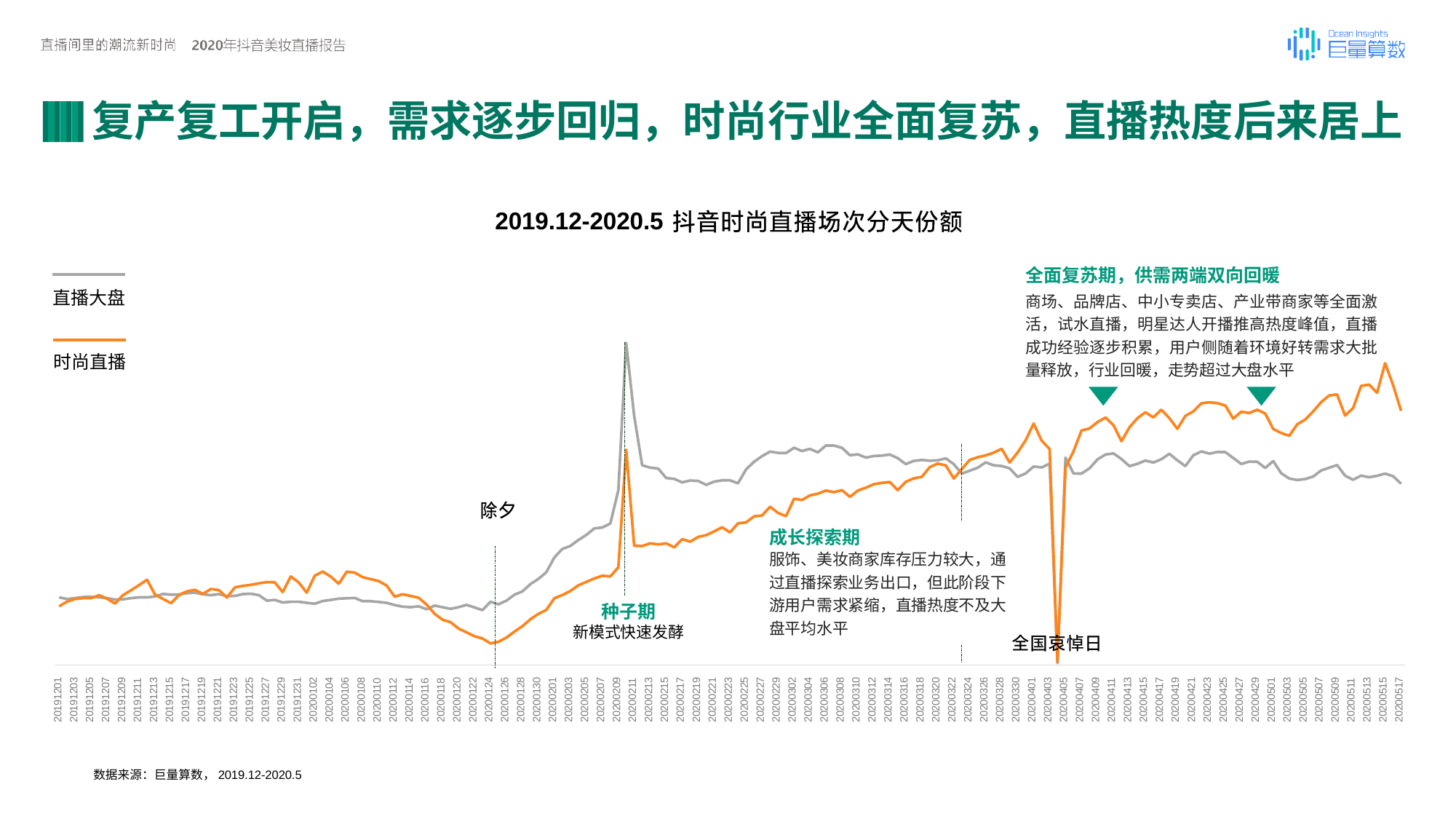

# 复产复工开启，需求逐步回归，时尚行业全面复苏，直播热度后来居上

2019.12-2020.5

全面复苏期，供需两端双向回暖
商场、品牌店、中小专卖店、产业带商家等全面激 活，试水直播，明星达人开播推高热度峰值，直播 成功经验逐步积累，用户侧随着环境好转需求大批 量释放，行业回暖，走势超过大盘水平

直播大盘

时尚直播

成长探索期
服饰、美妆商家库存压力较大，通
过直播探索业务出口，但此阶段下 游用户需求紧缩，直播热度不及大
盘平均水平

种子期
新模式快速发酵

20191201
20191203
20191205
20191207
20191209
20191211
20191213
20191215
20191217
20191219
20191221
20191223
20191225
20191227
20191229
20191231
20200102
20200104
20200106
20200108
20200110
20200112
20200114
20200116
20200118
20200120
20200122
20200124
20200126
20200128
20200130
20200201
20200203
20200205
20200207
20200209
20200211
20200213
20200215
20200217
20200219
20200221
20200223
20200225
20200227
20200229
20200302
20200304
20200306
20200308
20200310
20200312
20200314
20200316
20200318
20200320
20200322
20200324
20200326
20200328
20200330
20200401
20200403
20200405
20200407
20200409
20200411
20200413
20200415
20200417
20200419
20200421
20200423
20200425
20200427
20200429
20200501
20200503
20200505
20200507
20200509
20200511
20200513
20200515
20200517
数据来源：巨量算数，2019.12-2020.5